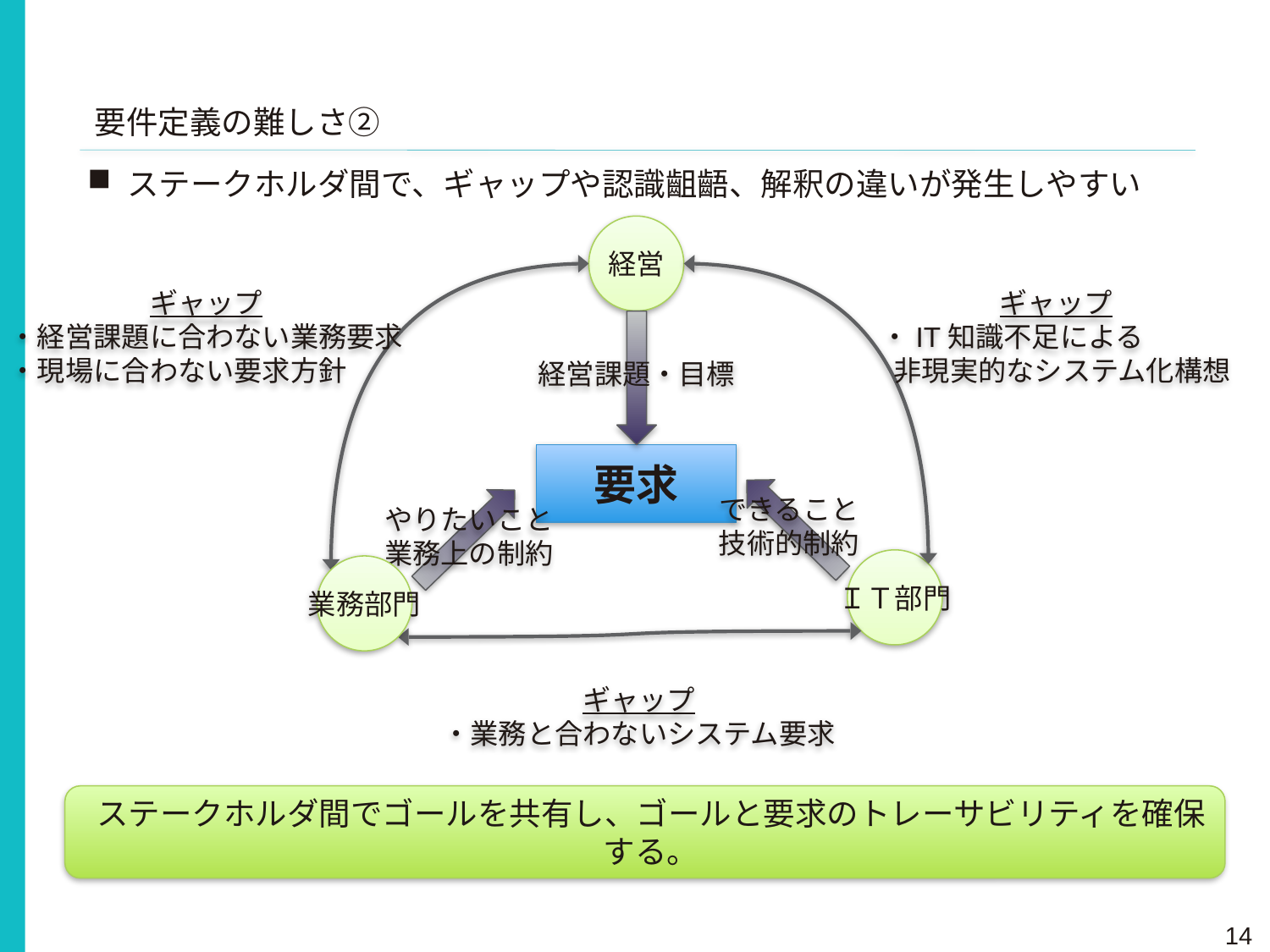

要件定義の難しさ②
ステークホルダ間で、ギャップや認識齟齬、解釈の違いが発生しやすい
経営
ギャップ
・IT知識不足による
 非現実的なシステム化構想
ギャップ
・経営課題に合わない業務要求
・現場に合わない要求方針
経営課題・目標
要求

できること
技術的制約
やりたいこと
業務上の制約
ＩＴ部門
業務部門
ギャップ
・業務と合わないシステム要求
ステークホルダ間でゴールを共有し、ゴールと要求のトレーサビリティを確保する。
14